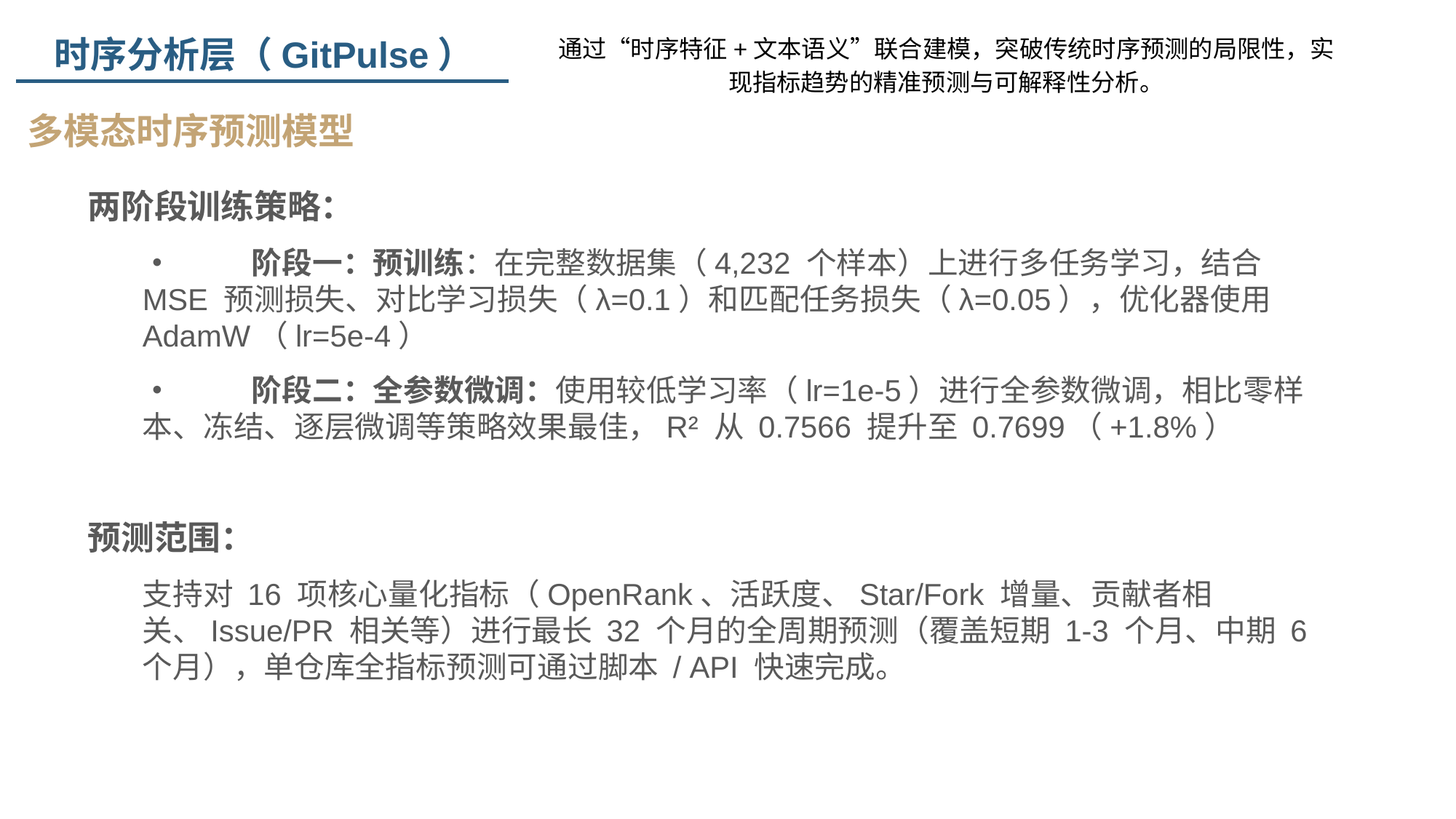

通过“时序特征+文本语义”联合建模，突破传统时序预测的局限性，实现指标趋势的精准预测与可解释性分析。
 时序分析层（GitPulse）
多模态时序预测模型
两阶段训练策略：
•	阶段一：预训练：在完整数据集（4,232 个样本）上进行多任务学习，结合 MSE 预测损失、对比学习损失（λ=0.1）和匹配任务损失（λ=0.05），优化器使用 AdamW（lr=5e-4）
•	阶段二：全参数微调：使用较低学习率（lr=1e-5）进行全参数微调，相比零样本、冻结、逐层微调等策略效果最佳，R² 从 0.7566 提升至 0.7699（+1.8%）

预测范围：
支持对 16 项核心量化指标（OpenRank、活跃度、Star/Fork 增量、贡献者相关、Issue/PR 相关等）进行最长 32 个月的全周期预测（覆盖短期 1-3 个月、中期 6 个月），单仓库全指标预测可通过脚本 / API 快速完成。